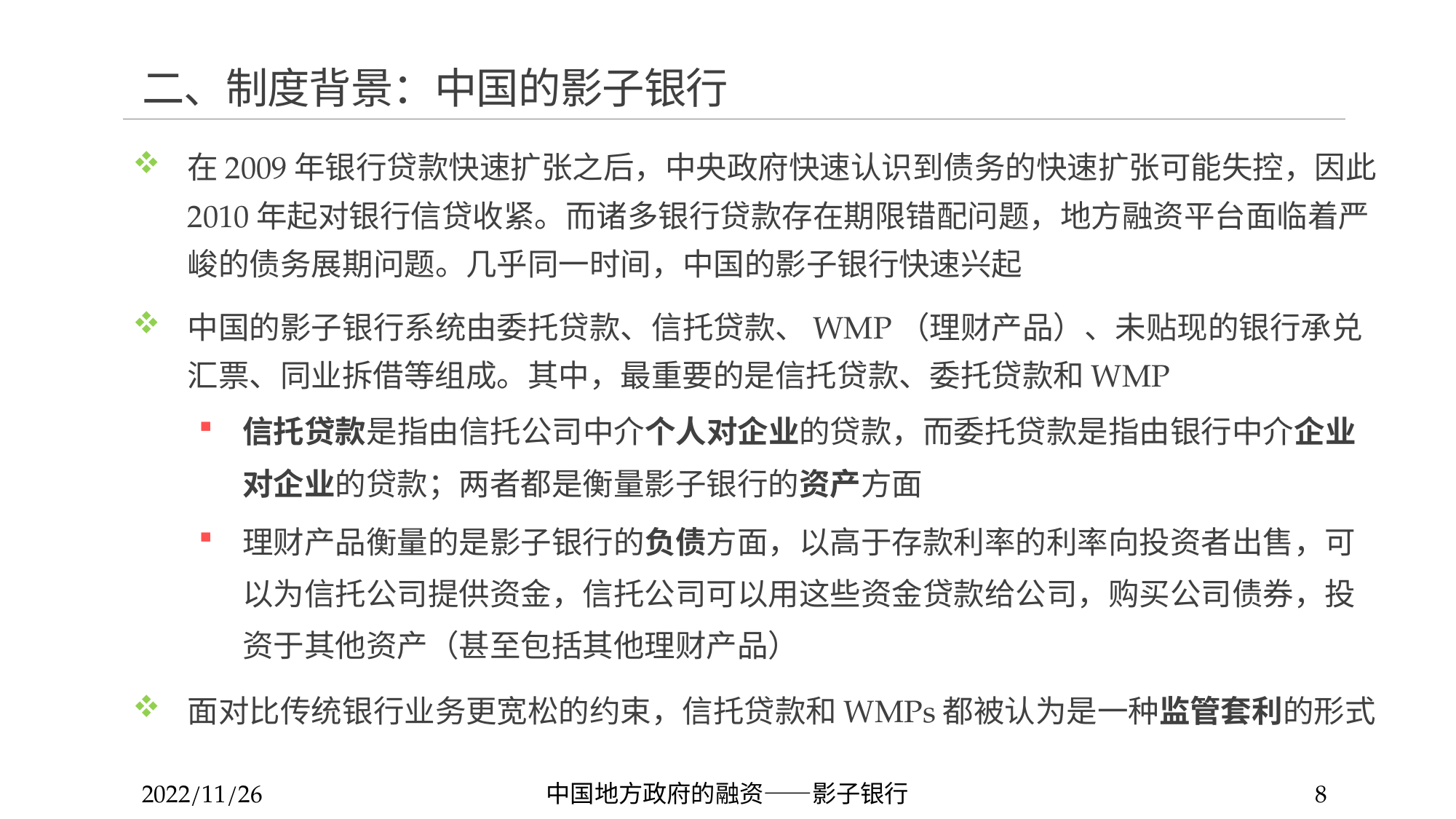

# 二、制度背景：中国的影子银行
在2009年银行贷款快速扩张之后，中央政府快速认识到债务的快速扩张可能失控，因此2010年起对银行信贷收紧。而诸多银行贷款存在期限错配问题，地方融资平台面临着严峻的债务展期问题。几乎同一时间，中国的影子银行快速兴起
中国的影子银行系统由委托贷款、信托贷款、WMP（理财产品）、未贴现的银行承兑汇票、同业拆借等组成。其中，最重要的是信托贷款、委托贷款和WMP
信托贷款是指由信托公司中介个人对企业的贷款，而委托贷款是指由银行中介企业对企业的贷款；两者都是衡量影子银行的资产方面
理财产品衡量的是影子银行的负债方面，以高于存款利率的利率向投资者出售，可以为信托公司提供资金，信托公司可以用这些资金贷款给公司，购买公司债券，投资于其他资产（甚至包括其他理财产品）
面对比传统银行业务更宽松的约束，信托贷款和WMPs都被认为是一种监管套利的形式

2022/11/26
中国地方政府的融资——影子银行
8